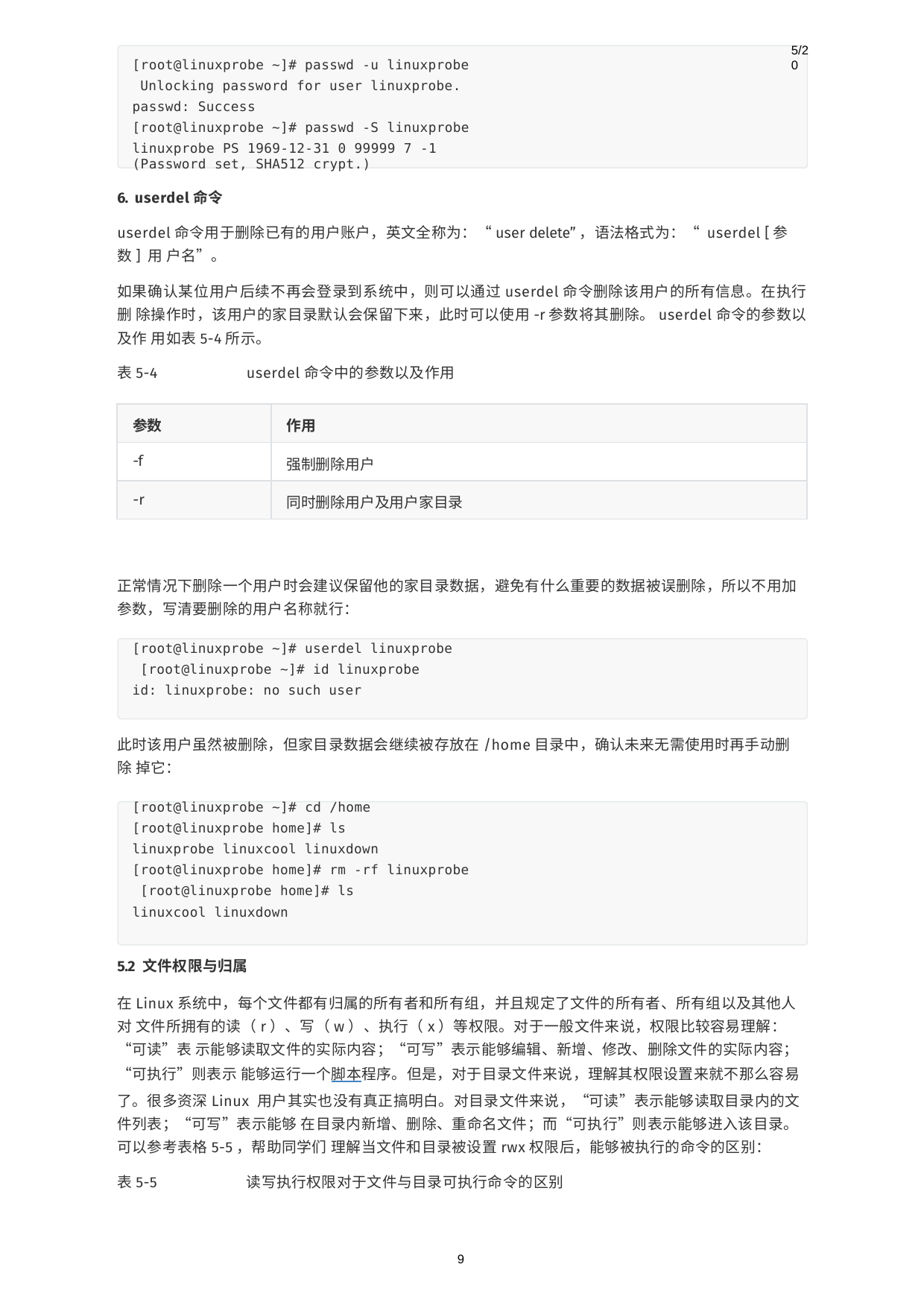

5/20

[root@linuxprobe ~]# passwd -u linuxprobe  Unlocking password for user linuxprobe.  passwd: Success
[root@linuxprobe ~]# passwd -S linuxprobe
linuxprobe PS 1969-12-31 0 99999 7 -1 (Password set, SHA512 crypt.)
6. userdel命令
userdel命令用于删除已有的用户账户，英文全称为：“user delete”，语法格式为：“ userdel [参数] 用 户名”。
如果确认某位用户后续不再会登录到系统中，则可以通过userdel命令删除该用户的所有信息。在执行删 除操作时，该用户的家目录默认会保留下来，此时可以使用-r参数将其删除。userdel命令的参数以及作 用如表5-4所示。
表5-4	userdel命令中的参数以及作用
| 参数 | 作用 |
| --- | --- |
| -f | 强制删除用户 |
| -r | 同时删除用户及用户家目录 |
正常情况下删除一个用户时会建议保留他的家目录数据，避免有什么重要的数据被误删除，所以不用加 参数，写清要删除的用户名称就行：

[root@linuxprobe ~]# userdel linuxprobe  [root@linuxprobe ~]# id linuxprobe
id: linuxprobe: no such user

此时该用户虽然被删除，但家目录数据会继续被存放在/home目录中，确认未来无需使用时再手动删除 掉它：

[root@linuxprobe ~]# cd /home  [root@linuxprobe home]# ls  linuxprobe linuxcool linuxdown
[root@linuxprobe home]# rm -rf linuxprobe  [root@linuxprobe home]# ls
linuxcool linuxdown

5.2 文件权限与归属
在Linux系统中，每个文件都有归属的所有者和所有组，并且规定了文件的所有者、所有组以及其他人对 文件所拥有的读（r）、写（w）、执行（x）等权限。对于一般文件来说，权限比较容易理解：“可读”表 示能够读取文件的实际内容；“可写”表示能够编辑、新增、修改、删除文件的实际内容；“可执行”则表示 能够运行一个脚本程序。但是，对于目录文件来说，理解其权限设置来就不那么容易了。很多资深Linux 用户其实也没有真正搞明白。对目录文件来说，“可读”表示能够读取目录内的文件列表；“可写”表示能够 在目录内新增、删除、重命名文件；而“可执行”则表示能够进入该目录。可以参考表格5-5，帮助同学们 理解当文件和目录被设置rwx权限后，能够被执行的命令的区别：
表5-5	读写执行权限对于文件与目录可执行命令的区别

9